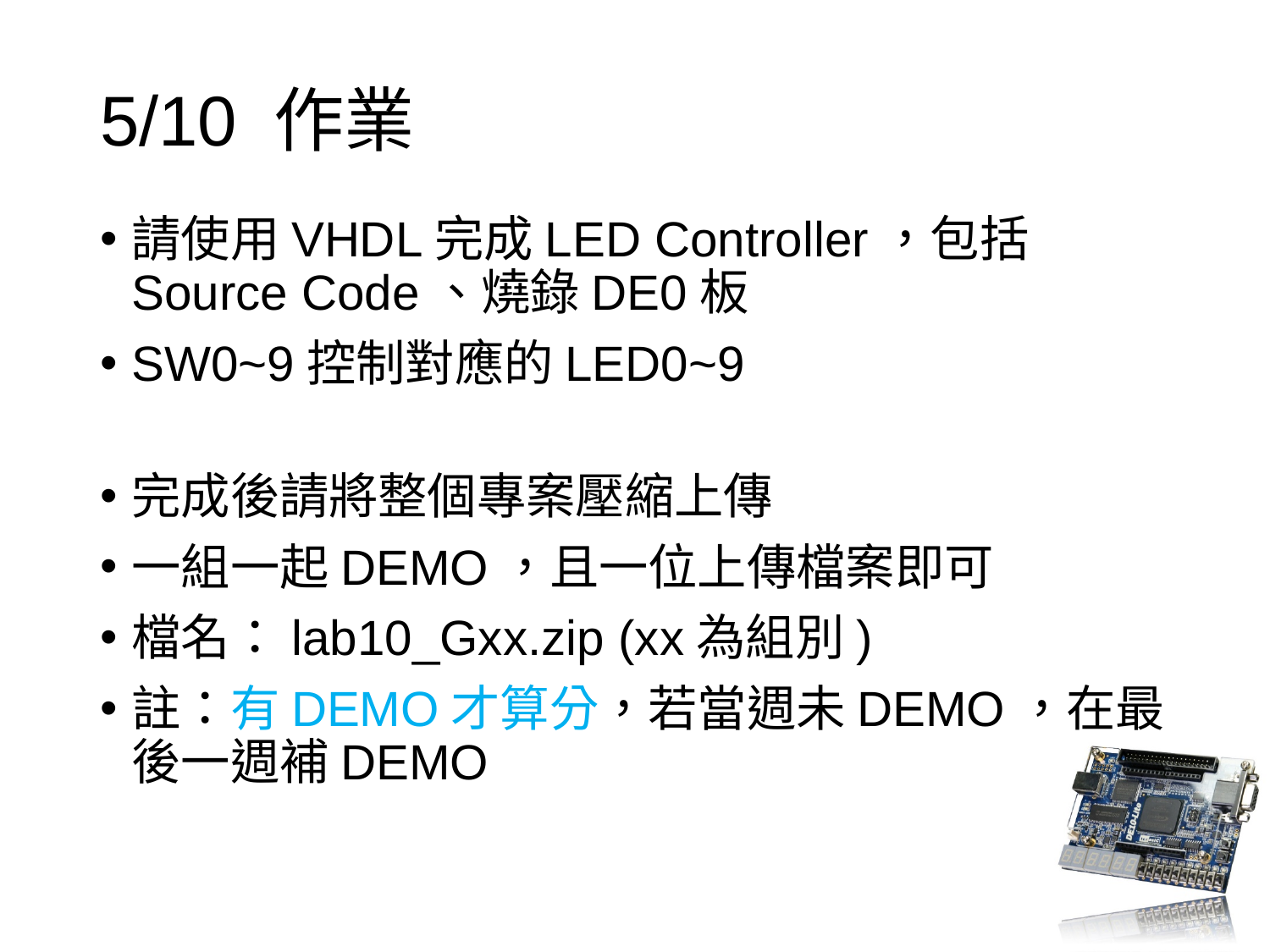

# 5/10 作業
請使用VHDL完成LED Controller，包括Source Code、燒錄DE0板
SW0~9控制對應的LED0~9

完成後請將整個專案壓縮上傳
一組一起DEMO，且一位上傳檔案即可
檔名：lab10_Gxx.zip (xx為組別)
註：有DEMO才算分，若當週未DEMO，在最後一週補DEMO